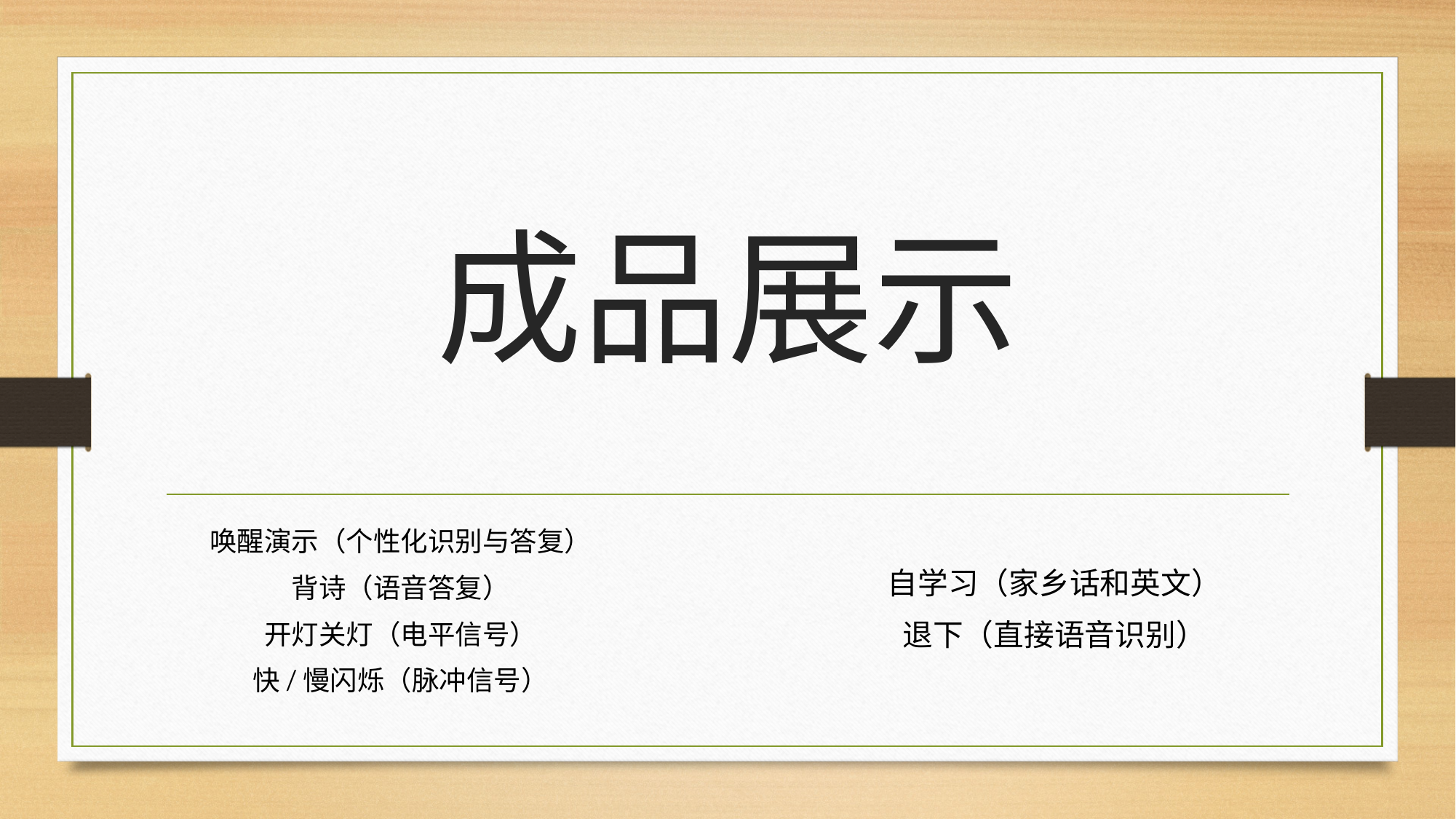

# 成品展示
自学习（家乡话和英文）
退下（直接语音识别）
唤醒演示（个性化识别与答复）
背诗（语音答复）
开灯关灯（电平信号）
快/慢闪烁（脉冲信号）